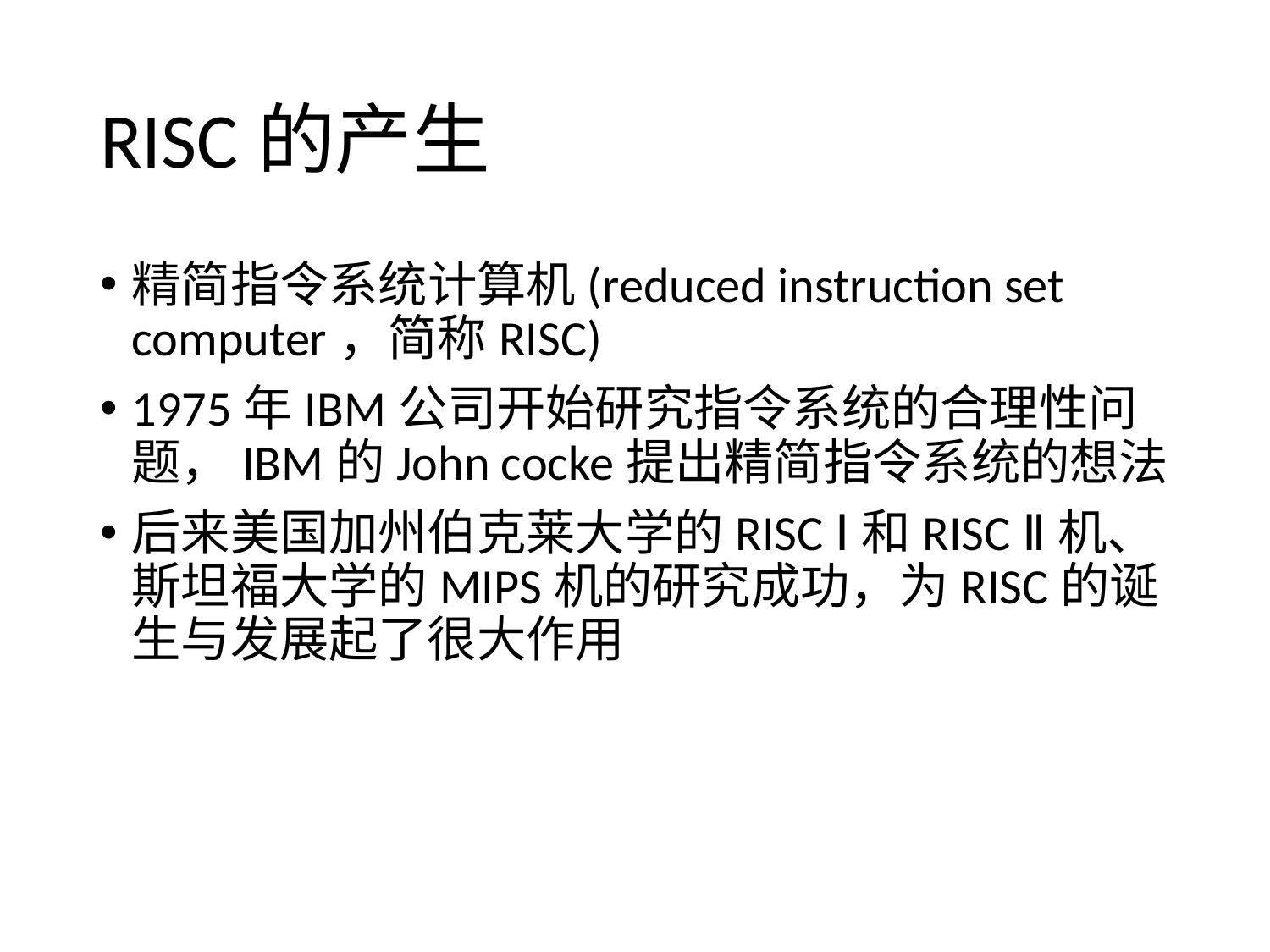

# RISC的产生
精简指令系统计算机(reduced instruction set computer，简称RISC)
1975年IBM公司开始研究指令系统的合理性问题，IBM的John cocke提出精简指令系统的想法
后来美国加州伯克莱大学的RISC Ⅰ和RISC Ⅱ机、斯坦福大学的MIPS机的研究成功，为RISC的诞生与发展起了很大作用